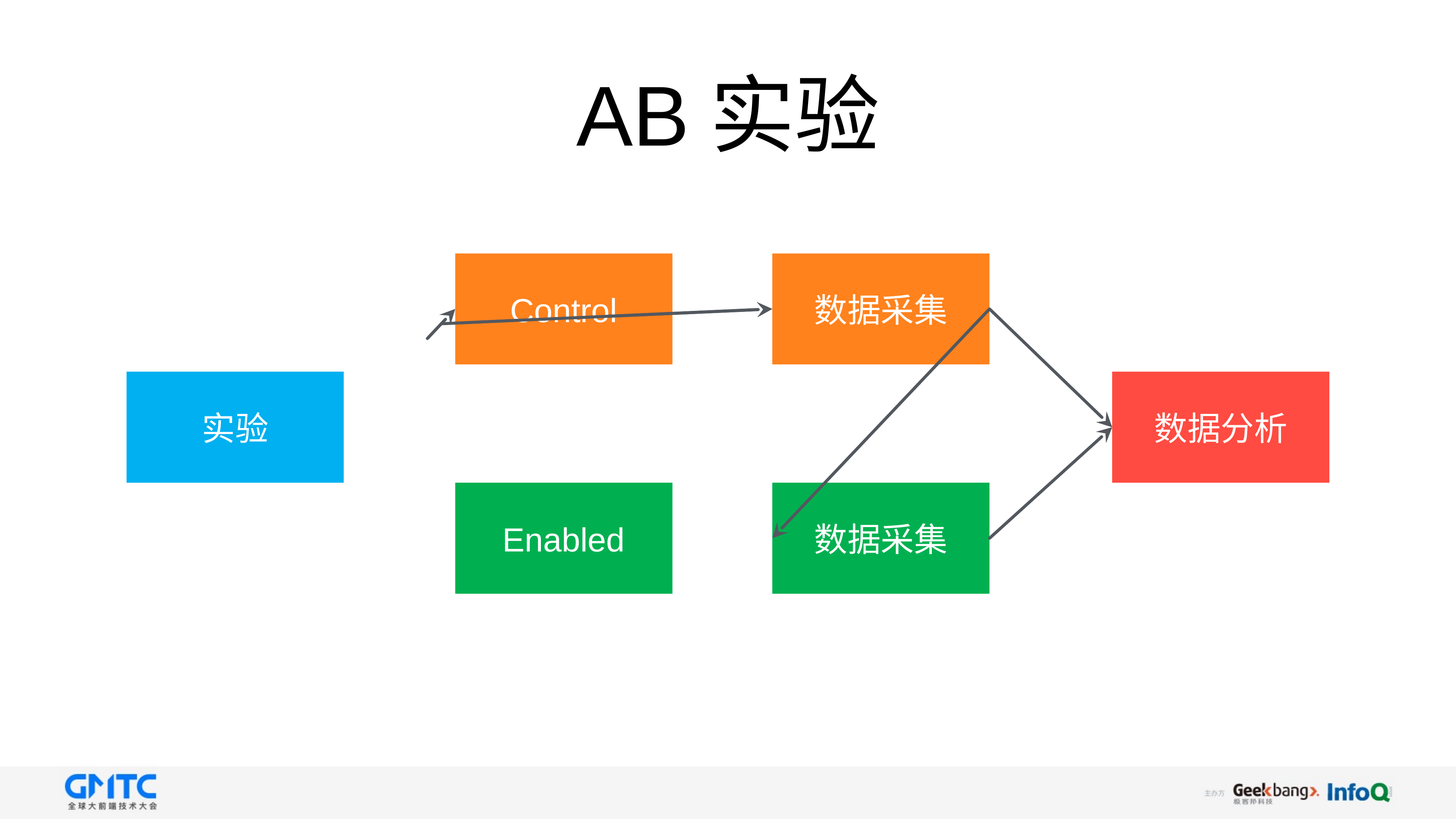

# AB实验
数据采集
Control
数据分析
实验
数据采集
Enabled